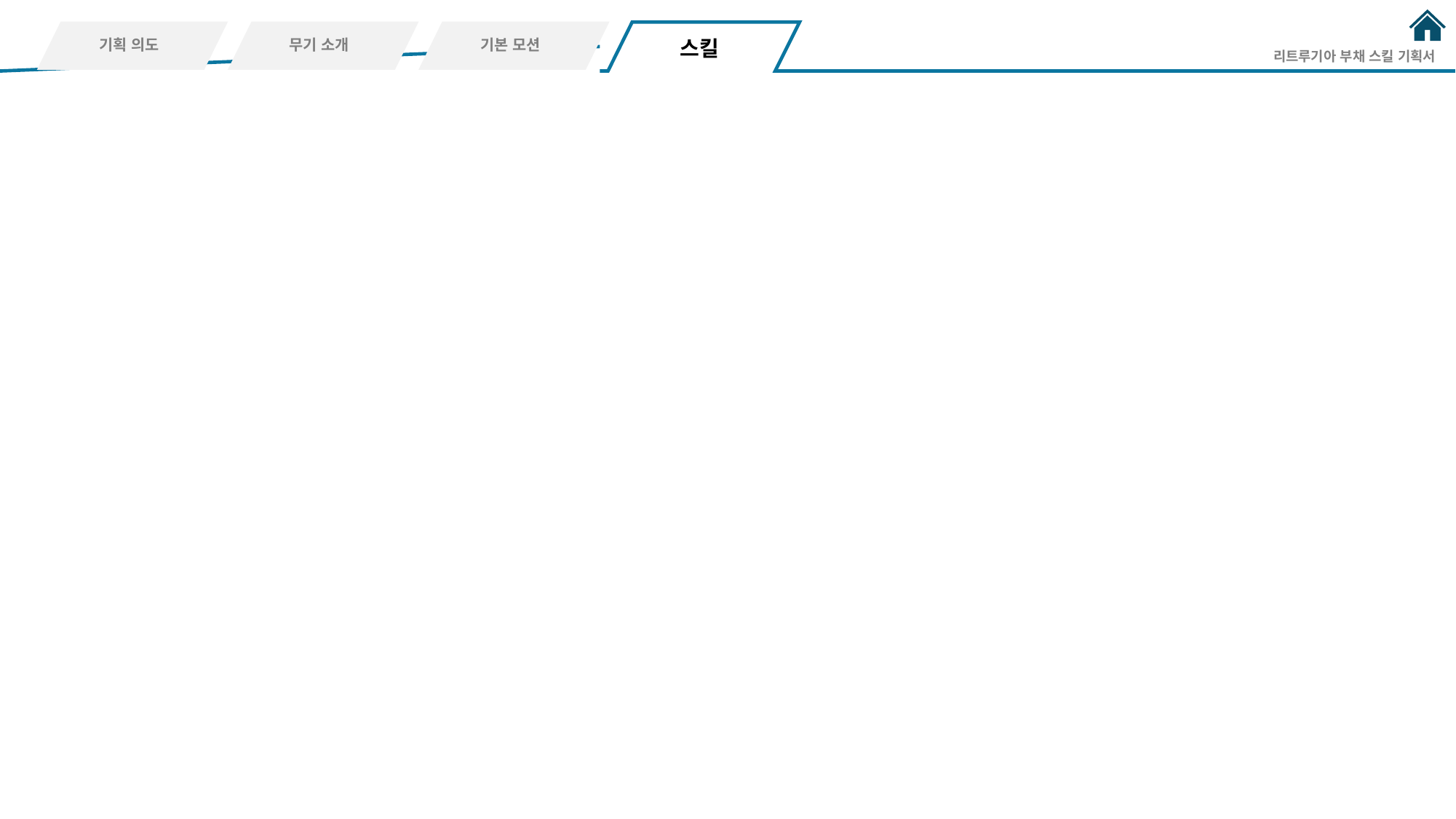

기획 의도

무기 소개

기본 모션

스킬
리트루기아 부채 스킬 기획서